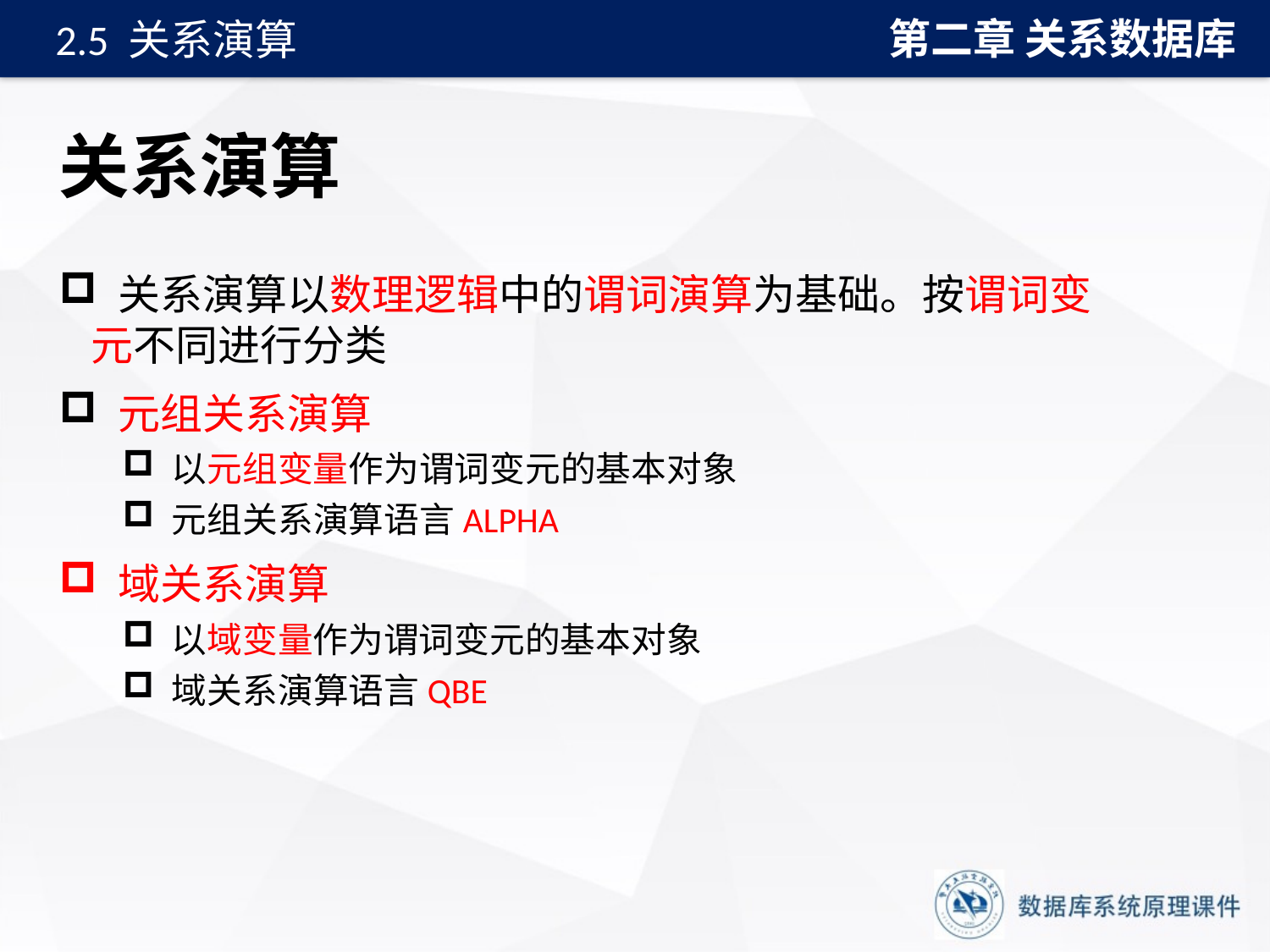

第二章 关系数据库
2.5 关系演算
# 关系演算
 关系演算以数理逻辑中的谓词演算为基础。按谓词变元不同进行分类
 元组关系演算
 以元组变量作为谓词变元的基本对象
 元组关系演算语言ALPHA
 域关系演算
 以域变量作为谓词变元的基本对象
 域关系演算语言QBE